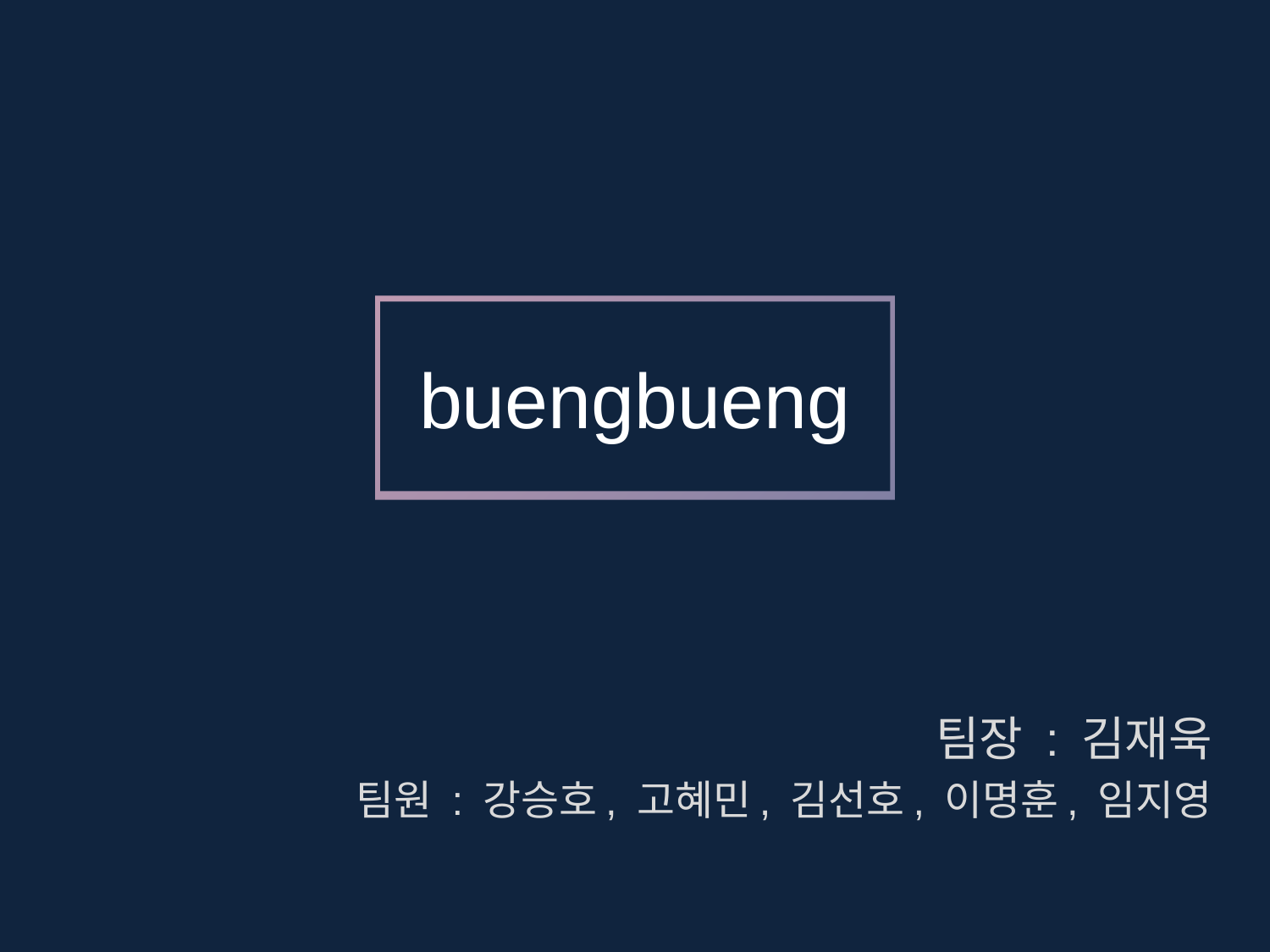

# buengbueng

팀장 : 김재욱
팀원 : 강승호, 고혜민, 김선호, 이명훈, 임지영